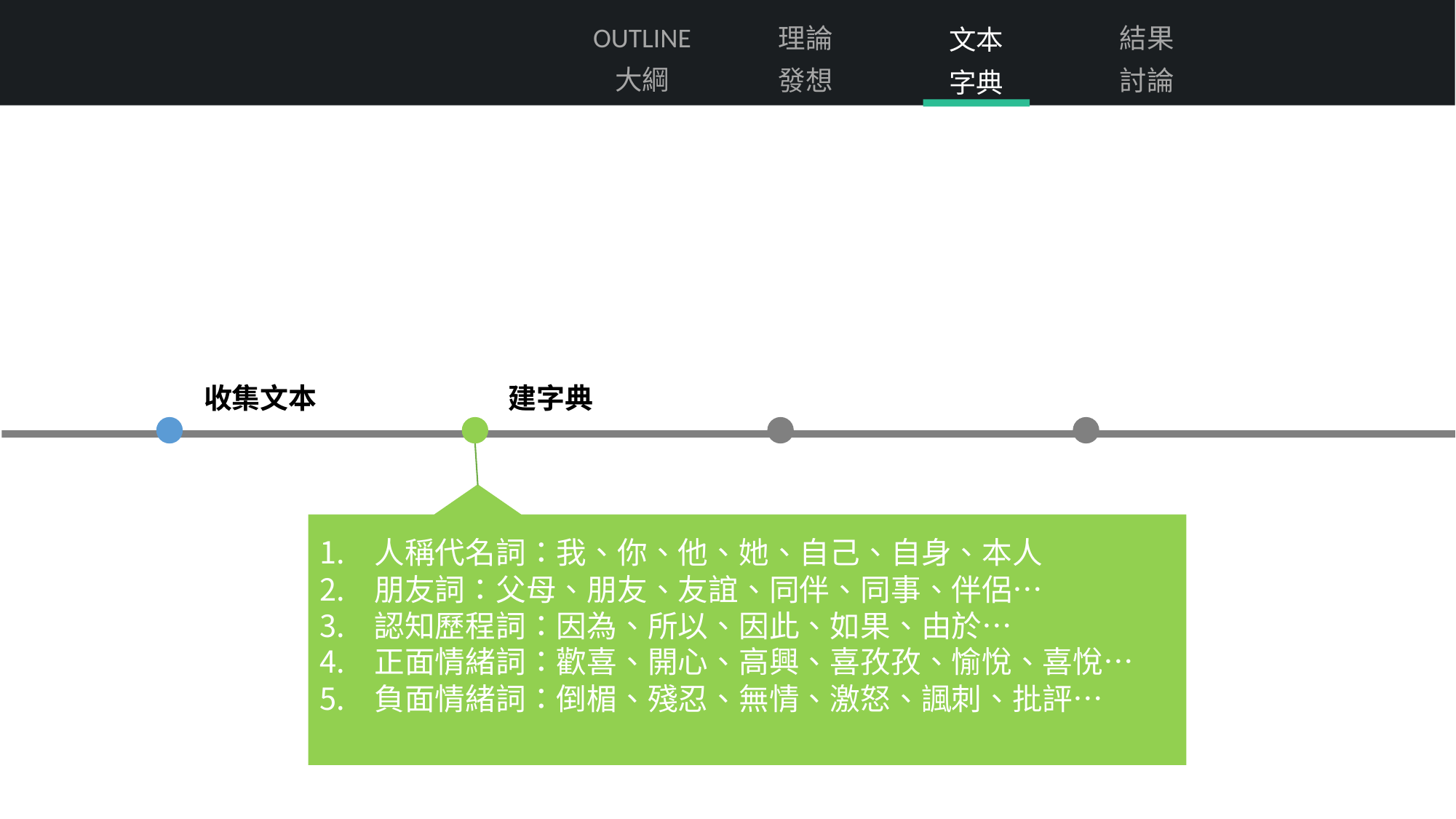

OUTLINE
大綱
結果
討論
理論
發想
文本
字典

点击此处添加标题
顶部“开始”面板中可以对字体、字号、颜色、行距等进行修改。

点击此处添加标题

收集文本
建字典

人稱代名詞：我、你、他、她、自己、自身、本人
朋友詞：父母、朋友、友誼、同伴、同事、伴侶…
認知歷程詞：因為、所以、因此、如果、由於…
正面情緒詞：歡喜、開心、高興、喜孜孜、愉悅、喜悅…
負面情緒詞：倒楣、殘忍、無情、激怒、諷刺、批評…